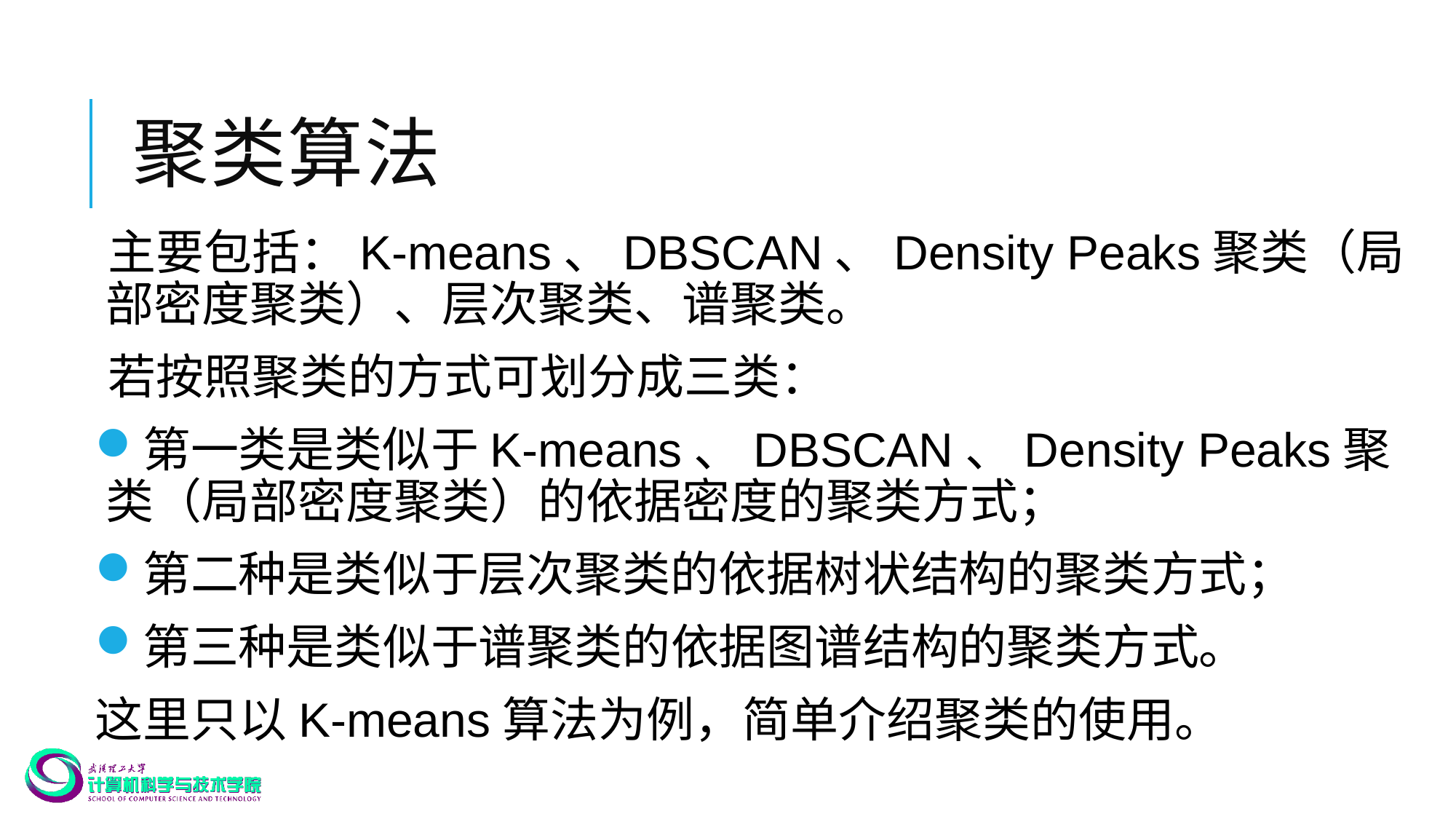

# 聚类算法
主要包括：K-means、DBSCAN、Density Peaks聚类（局部密度聚类）、层次聚类、谱聚类。
若按照聚类的方式可划分成三类：
第一类是类似于K-means、DBSCAN、Density Peaks聚类（局部密度聚类）的依据密度的聚类方式；
第二种是类似于层次聚类的依据树状结构的聚类方式；
第三种是类似于谱聚类的依据图谱结构的聚类方式。
这里只以K-means算法为例，简单介绍聚类的使用。